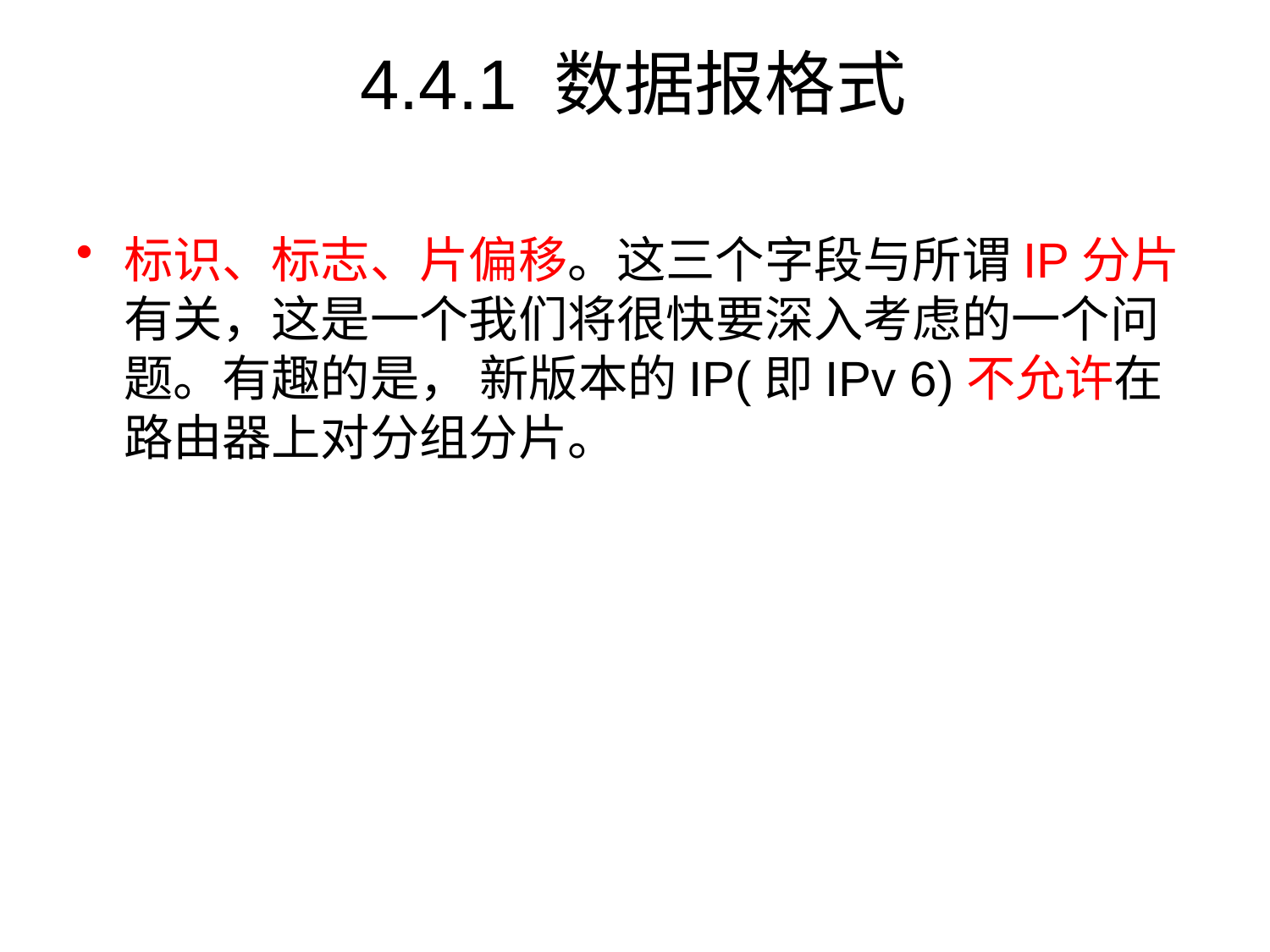

# 4.4.1 数据报格式
标识、标志、片偏移。这三个字段与所谓IP分片有关，这是一个我们将很快要深入考虑的一个问题。有趣的是， 新版本的IP(即IPv 6)不允许在路由器上对分组分片。